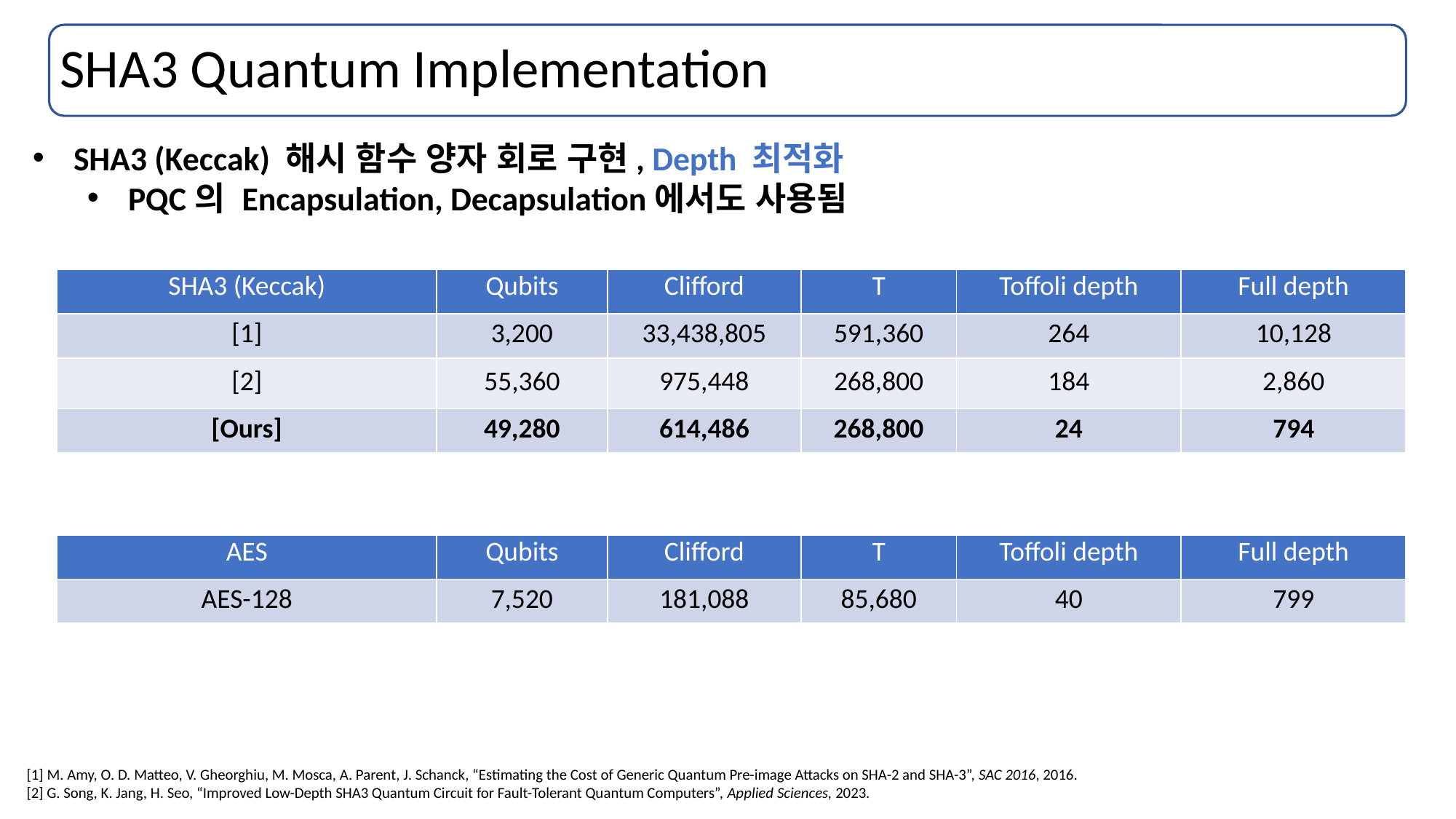

# SHA3 Quantum Implementation
SHA3 (Keccak) 해시 함수 양자 회로 구현, Depth 최적화
PQC의 Encapsulation, Decapsulation에서도 사용됨
| SHA3 (Keccak) | Qubits | Clifford | T | Toffoli depth | Full depth |
| --- | --- | --- | --- | --- | --- |
| [1] | 3,200 | 33,438,805 | 591,360 | 264 | 10,128 |
| [2] | 55,360 | 975,448 | 268,800 | 184 | 2,860 |
| [Ours] | 49,280 | 614,486 | 268,800 | 24 | 794 |
| AES | Qubits | Clifford | T | Toffoli depth | Full depth |
| --- | --- | --- | --- | --- | --- |
| AES-128 | 7,520 | 181,088 | 85,680 | 40 | 799 |
[1] M. Amy, O. D. Matteo, V. Gheorghiu, M. Mosca, A. Parent, J. Schanck, “Estimating the Cost of Generic Quantum Pre-image Attacks on SHA-2 and SHA-3”, SAC 2016, 2016.
[2] G. Song, K. Jang, H. Seo, “Improved Low-Depth SHA3 Quantum Circuit for Fault-Tolerant Quantum Computers”, Applied Sciences, 2023.